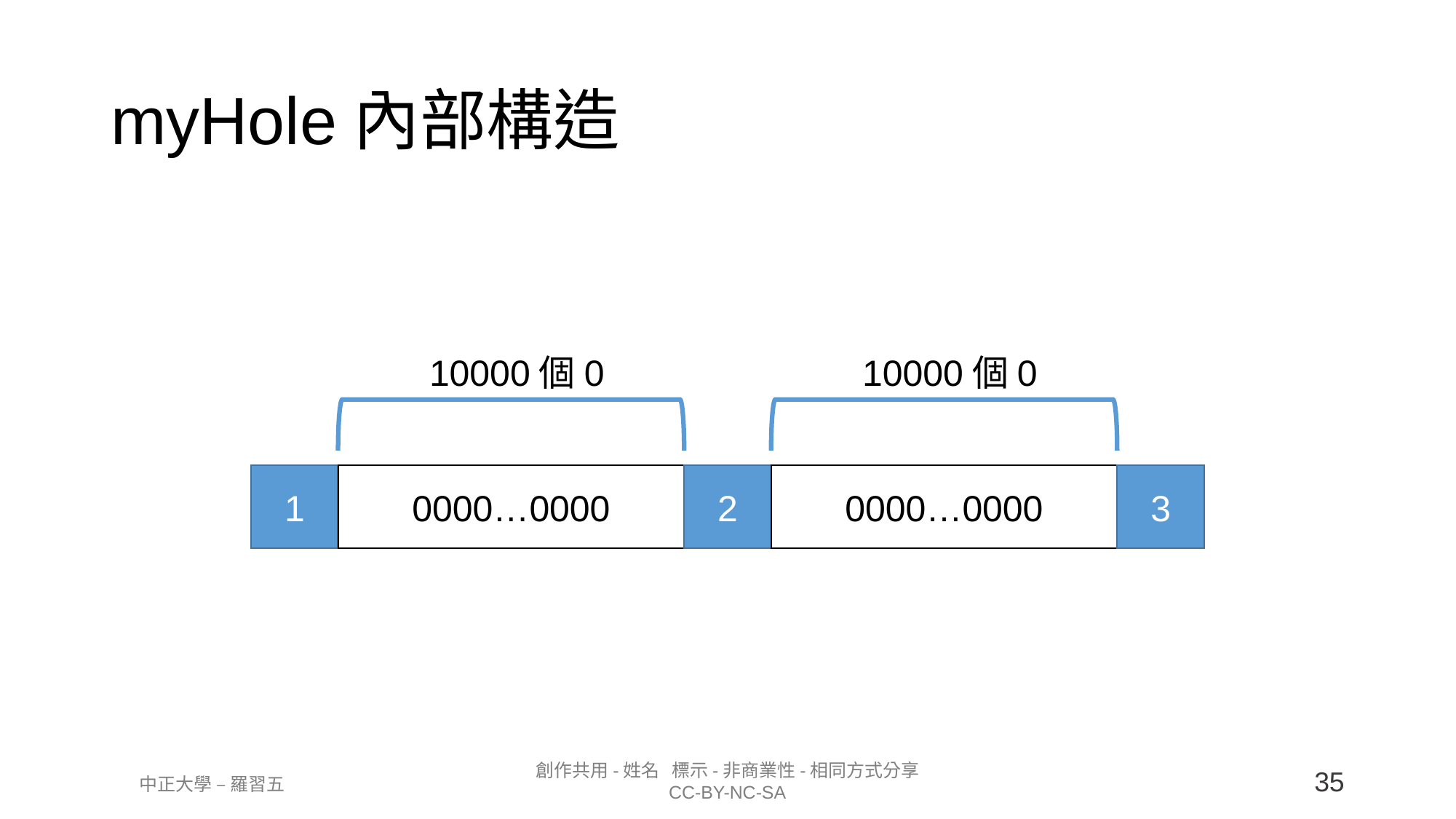

# myHole內部構造

10000個0

10000個0
1
0000…0000
2
0000…0000
3